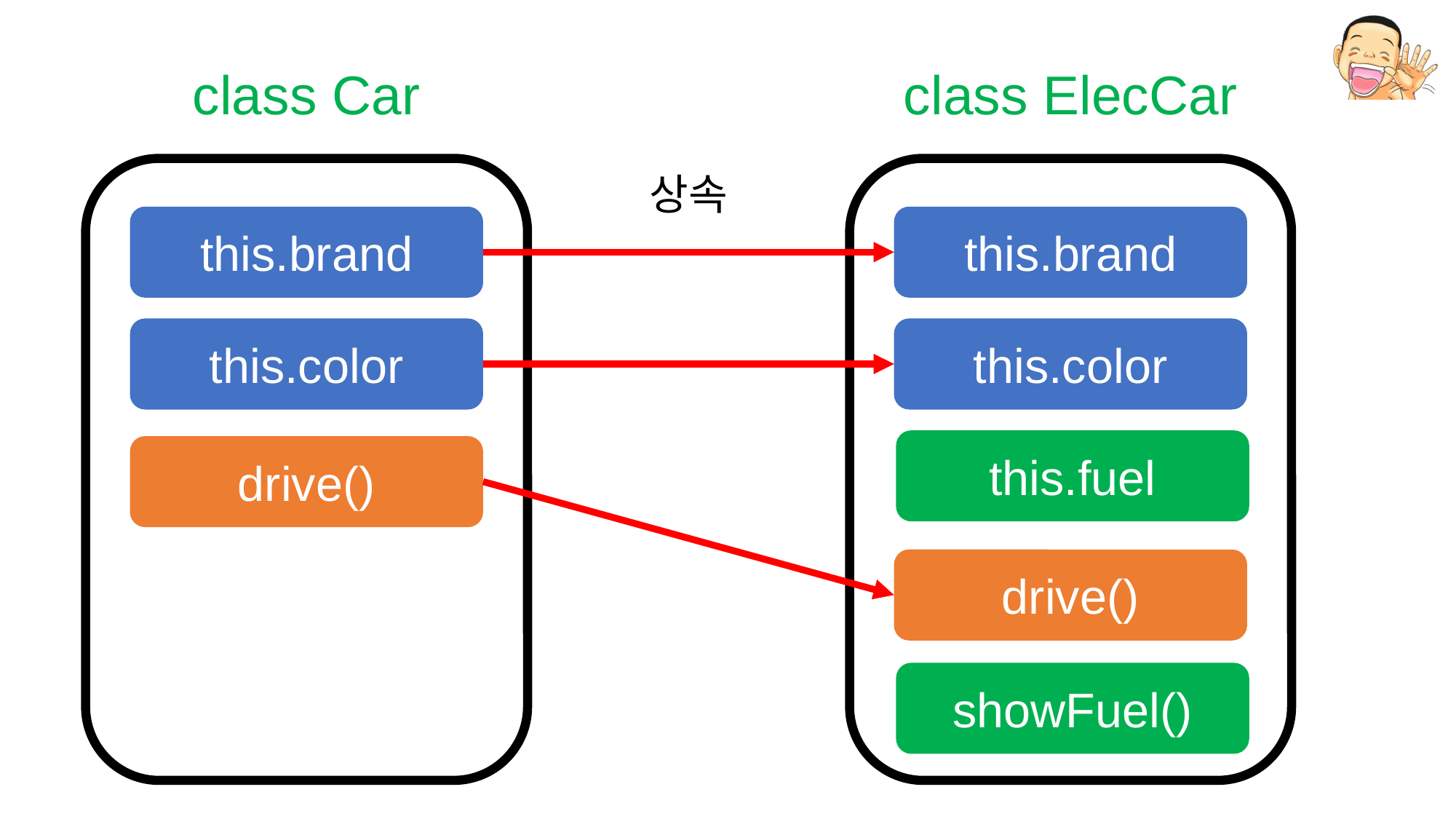

class Car
class ElecCar

상속
this.brand
this.brand
this.color
this.color
this.fuel
drive()
drive()
showFuel()